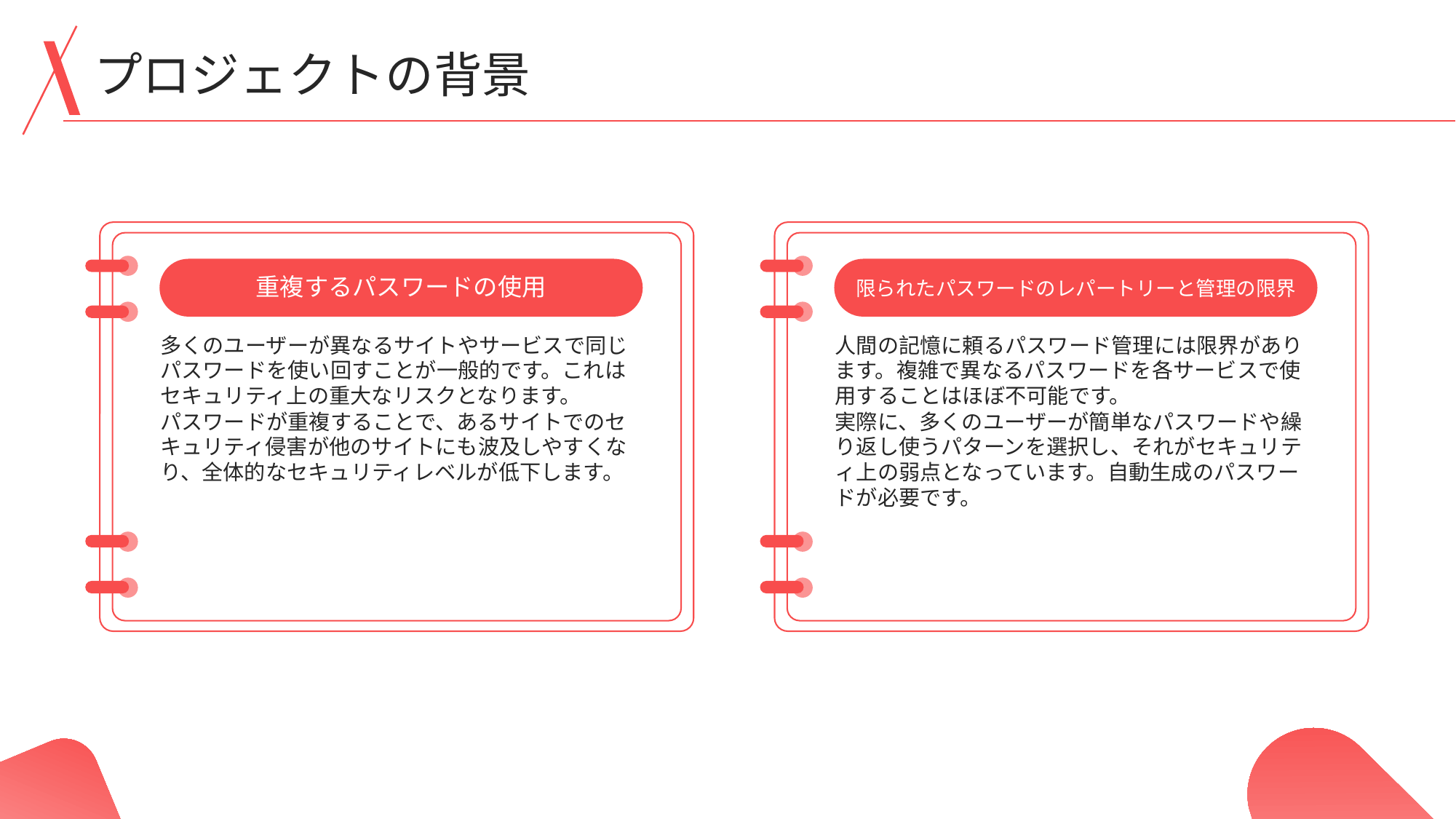

プロジェクトの背景

重複するパスワードの使用
限られたパスワードのレパートリーと管理の限界

多くのユーザーが異なるサイトやサービスで同じパスワードを使い回すことが一般的です。これはセキュリティ上の重大なリスクとなります。
パスワードが重複することで、あるサイトでのセキュリティ侵害が他のサイトにも波及しやすくなり、全体的なセキュリティレベルが低下します。
人間の記憶に頼るパスワード管理には限界があります。複雑で異なるパスワードを各サービスで使用することはほぼ不可能です。
実際に、多くのユーザーが簡単なパスワードや繰り返し使うパターンを選択し、それがセキュリティ上の弱点となっています。自動生成のパスワードが必要です。